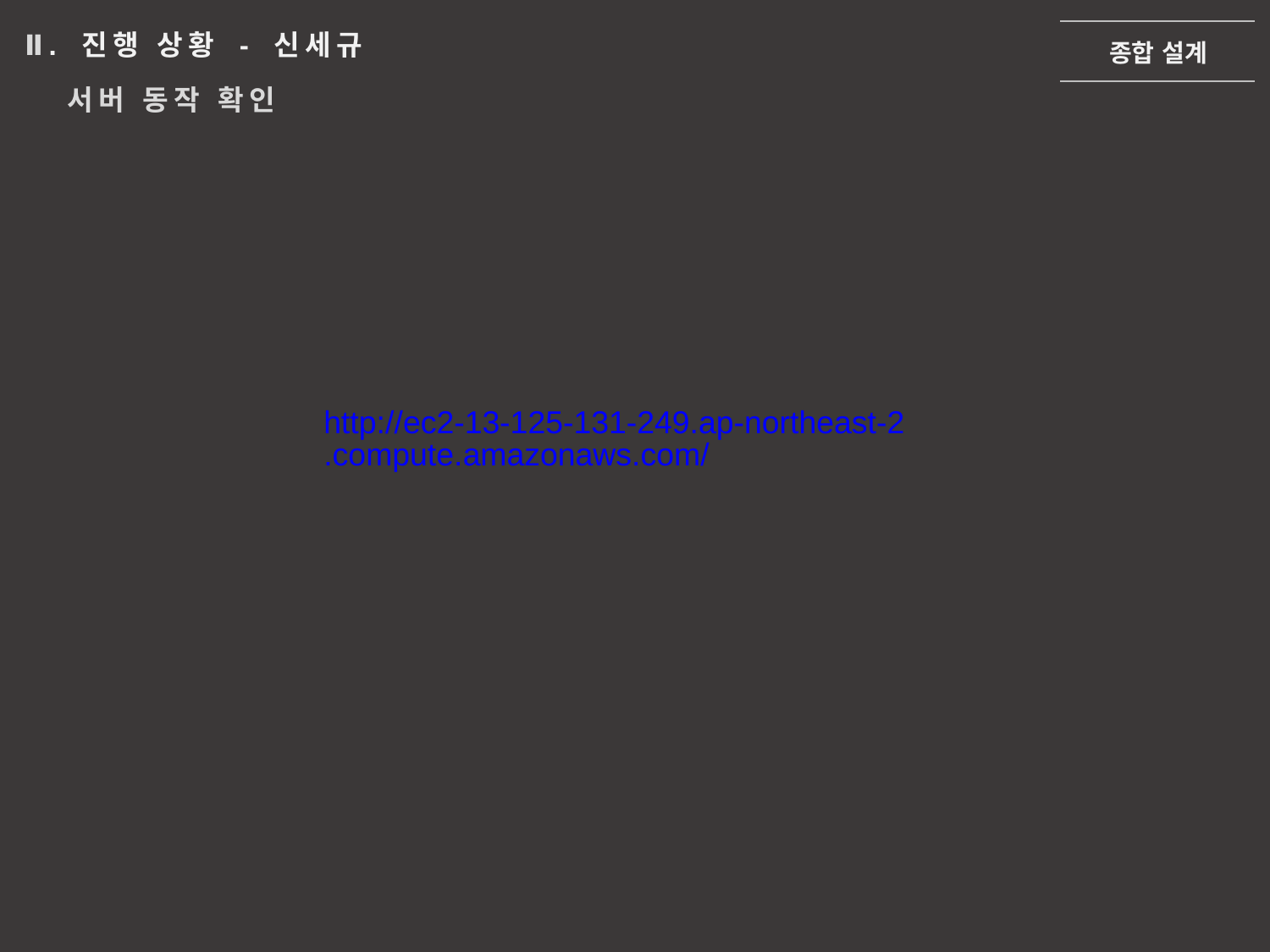

종합 설계
Ⅱ. 진행 상황 - 신세규
서버 동작 확인
http://ec2-13-125-131-249.ap-northeast-2.compute.amazonaws.com/